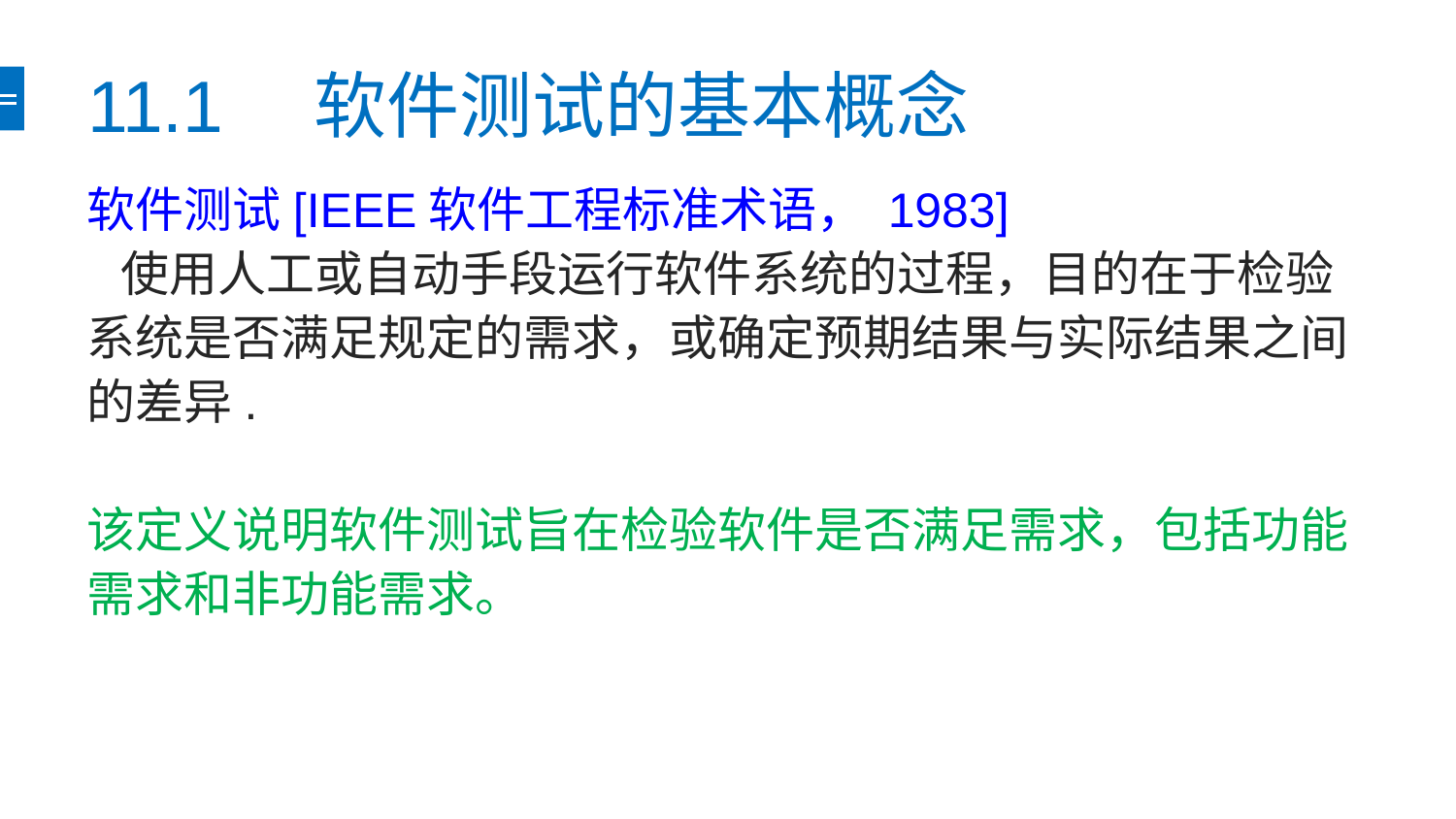

# 11.1　软件测试的基本概念
软件测试[IEEE软件工程标准术语， 1983]
  使用人工或自动手段运行软件系统的过程，目的在于检验系统是否满足规定的需求，或确定预期结果与实际结果之间的差异.

该定义说明软件测试旨在检验软件是否满足需求，包括功能需求和非功能需求。